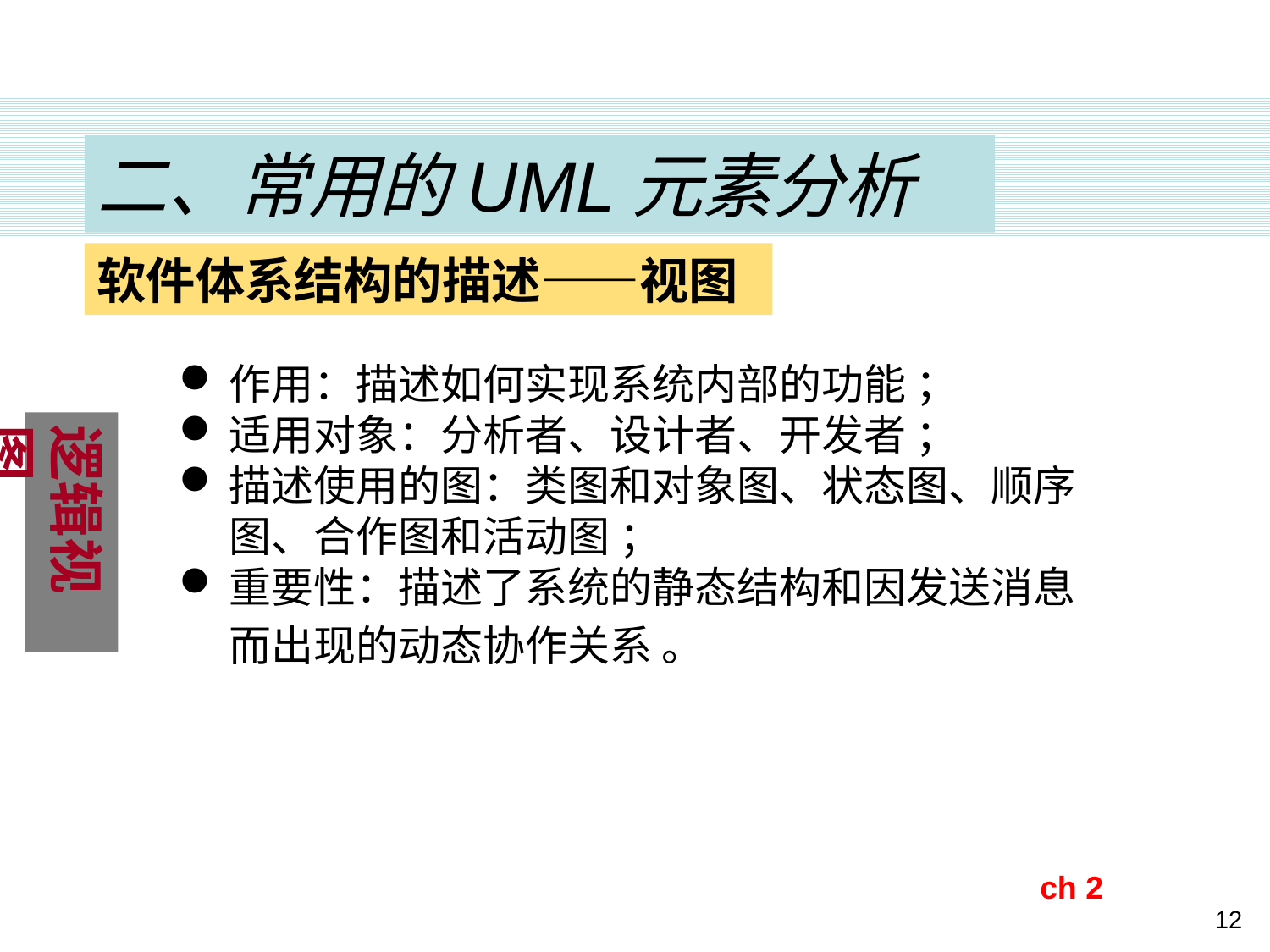

二、常用的UML元素分析
软件体系结构的描述——视图
作用：描述如何实现系统内部的功能 ；
适用对象：分析者、设计者、开发者 ；
描述使用的图：类图和对象图、状态图、顺序图、合作图和活动图 ；
重要性：描述了系统的静态结构和因发送消息而出现的动态协作关系 。
逻辑视图
ch 2
12